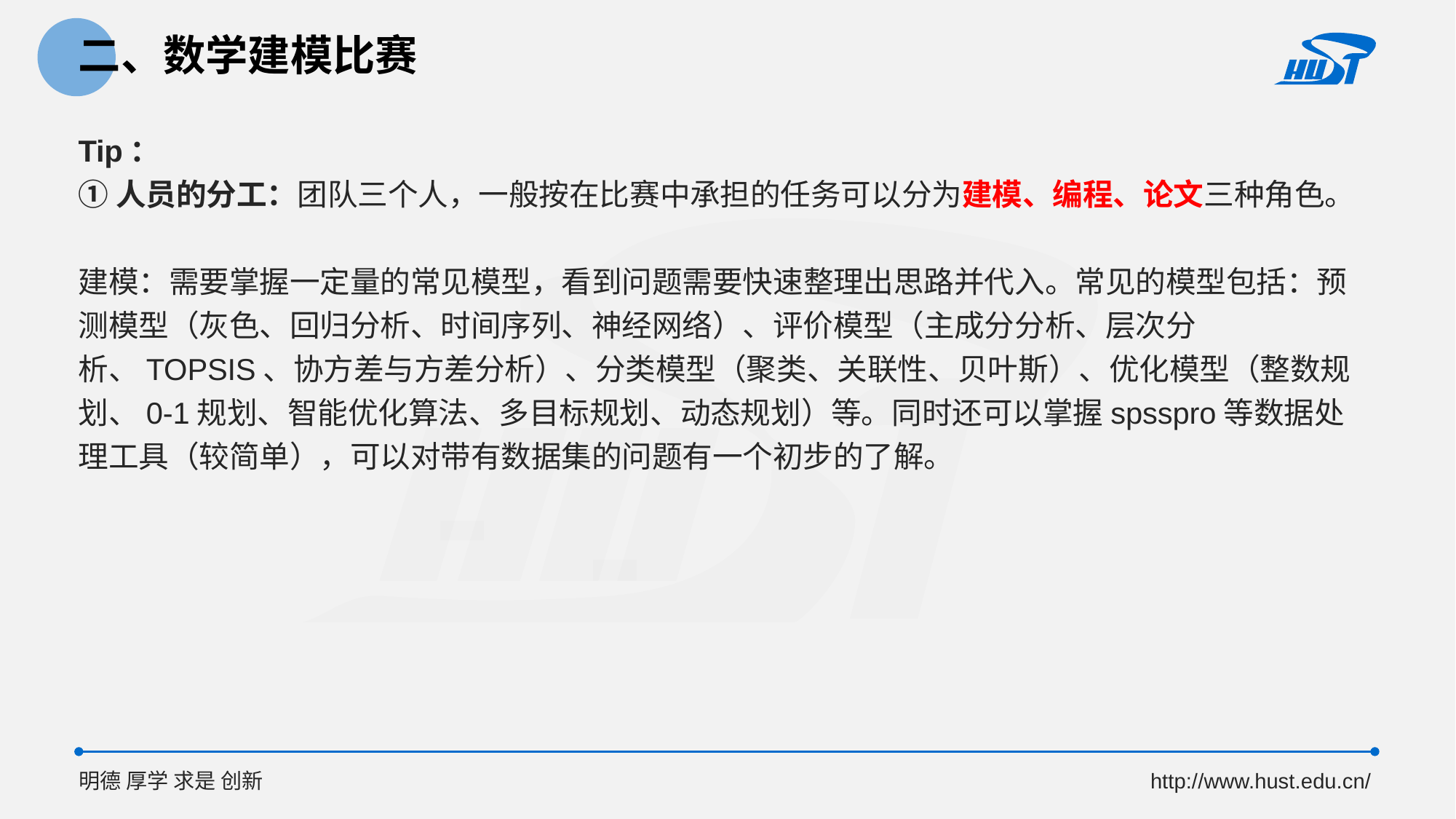

二、数学建模比赛
Tip：
①人员的分工：团队三个人，一般按在比赛中承担的任务可以分为建模、编程、论文三种角色。

建模：需要掌握一定量的常见模型，看到问题需要快速整理出思路并代入。常见的模型包括：预测模型（灰色、回归分析、时间序列、神经网络）、评价模型（主成分分析、层次分析、TOPSIS、协方差与方差分析）、分类模型（聚类、关联性、贝叶斯）、优化模型（整数规划、0-1规划、智能优化算法、多目标规划、动态规划）等。同时还可以掌握spsspro等数据处理工具（较简单），可以对带有数据集的问题有一个初步的了解。